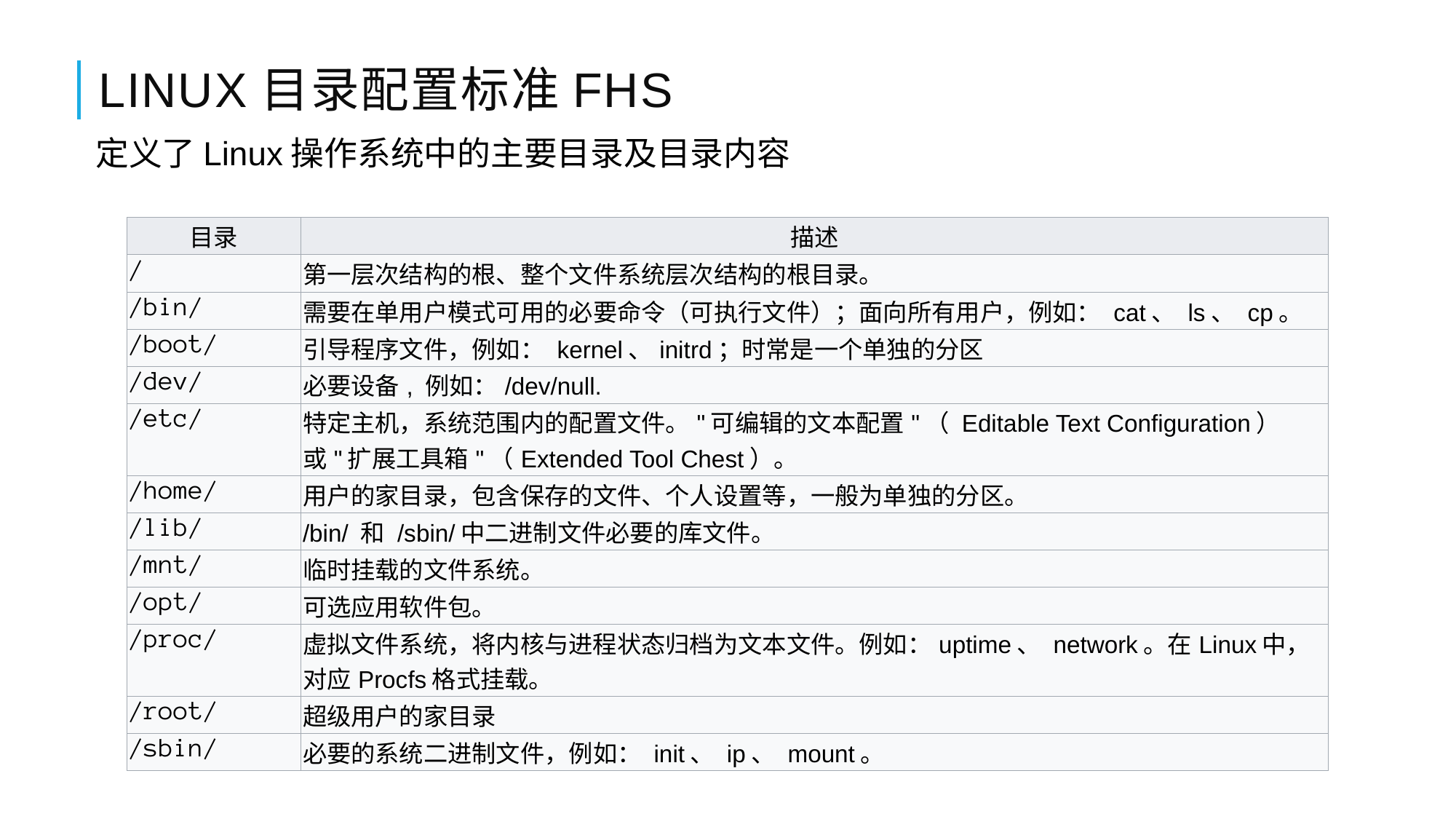

# Linux目录配置标准FHS
定义了Linux操作系统中的主要目录及目录内容
| 目录 | 描述 |
| --- | --- |
| / | 第一层次结构的根、整个文件系统层次结构的根目录。 |
| /bin/ | 需要在单用户模式可用的必要命令（可执行文件）；面向所有用户，例如： cat、 ls、 cp。 |
| /boot/ | 引导程序文件，例如： kernel、initrd；时常是一个单独的分区 |
| /dev/ | 必要设备, 例如：/dev/null. |
| /etc/ | 特定主机，系统范围内的配置文件。"可编辑的文本配置"（ Editable Text Configuration）或"扩展工具箱"（Extended Tool Chest）。 |
| /home/ | 用户的家目录，包含保存的文件、个人设置等，一般为单独的分区。 |
| /lib/ | /bin/ 和 /sbin/中二进制文件必要的库文件。 |
| /mnt/ | 临时挂载的文件系统。 |
| /opt/ | 可选应用软件包。 |
| /proc/ | 虚拟文件系统，将内核与进程状态归档为文本文件。例如：uptime、 network。在Linux中，对应Procfs格式挂载。 |
| /root/ | 超级用户的家目录 |
| /sbin/ | 必要的系统二进制文件，例如： init、 ip、 mount。 |